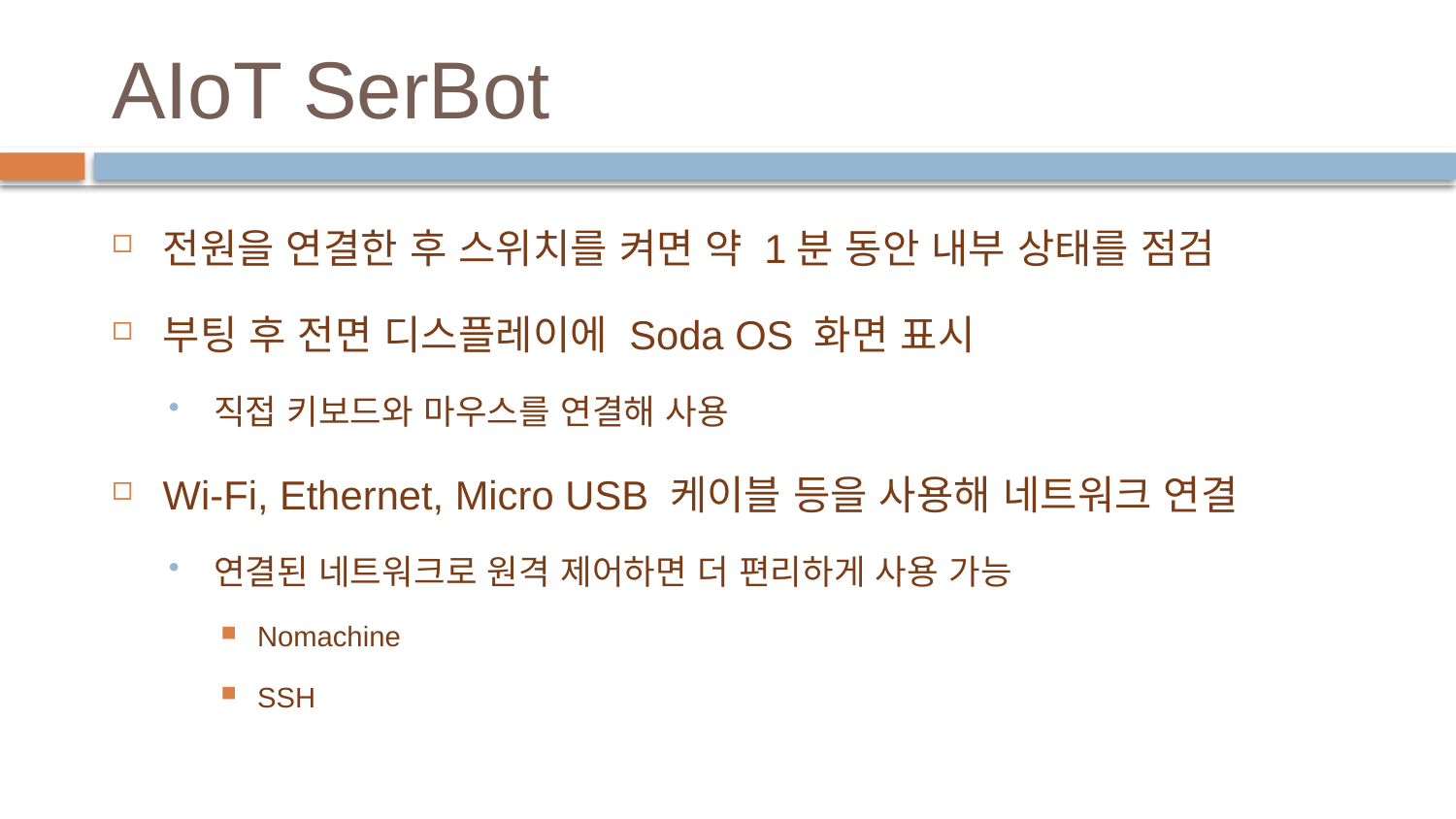

# AIoT SerBot
전원을 연결한 후 스위치를 켜면 약 1분 동안 내부 상태를 점검
부팅 후 전면 디스플레이에 Soda OS 화면 표시
직접 키보드와 마우스를 연결해 사용
Wi-Fi, Ethernet, Micro USB 케이블 등을 사용해 네트워크 연결
연결된 네트워크로 원격 제어하면 더 편리하게 사용 가능
Nomachine
SSH